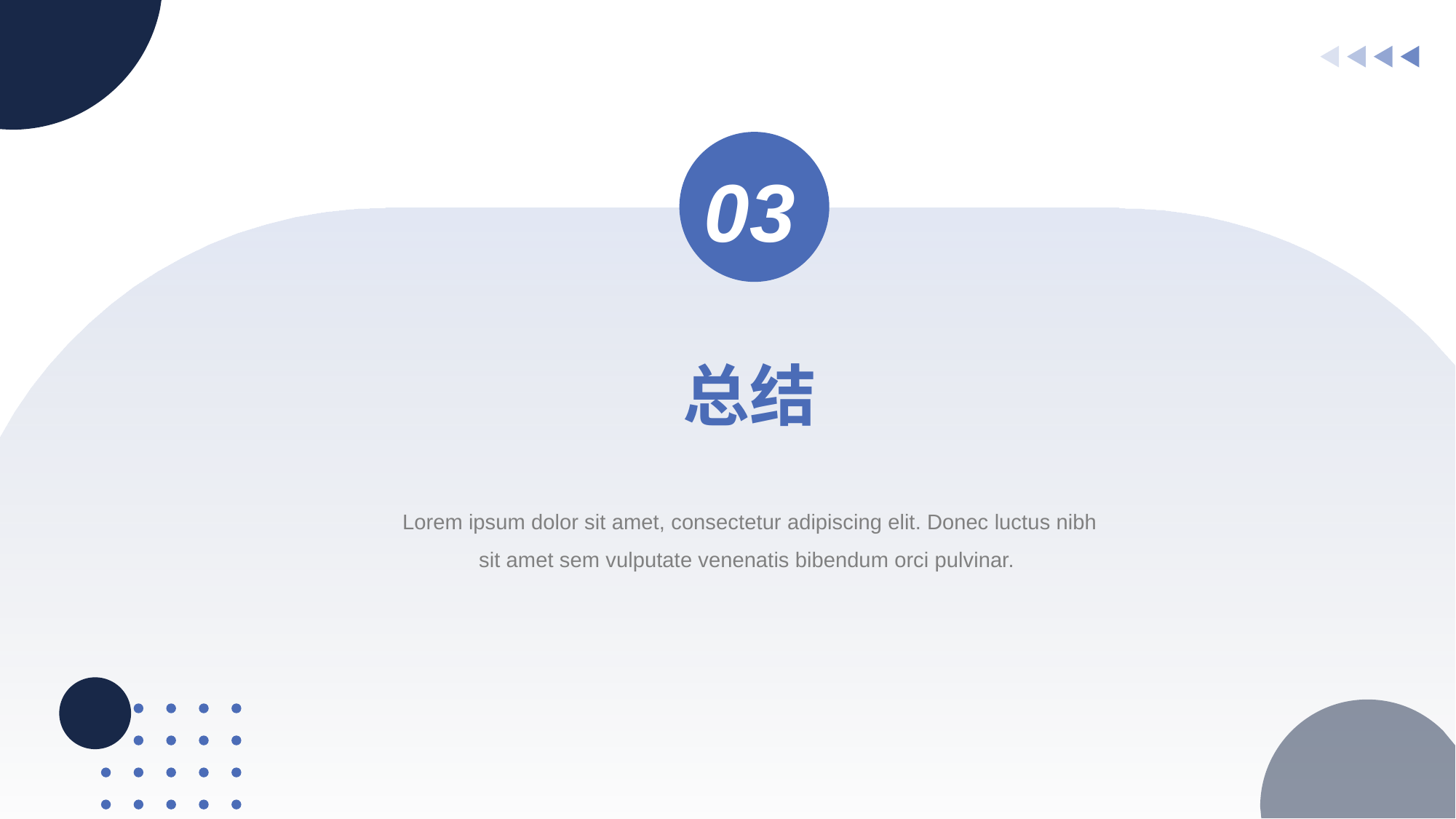

03

总结
Lorem ipsum dolor sit amet, consectetur adipiscing elit. Donec luctus nibh sit amet sem vulputate venenatis bibendum orci pulvinar.